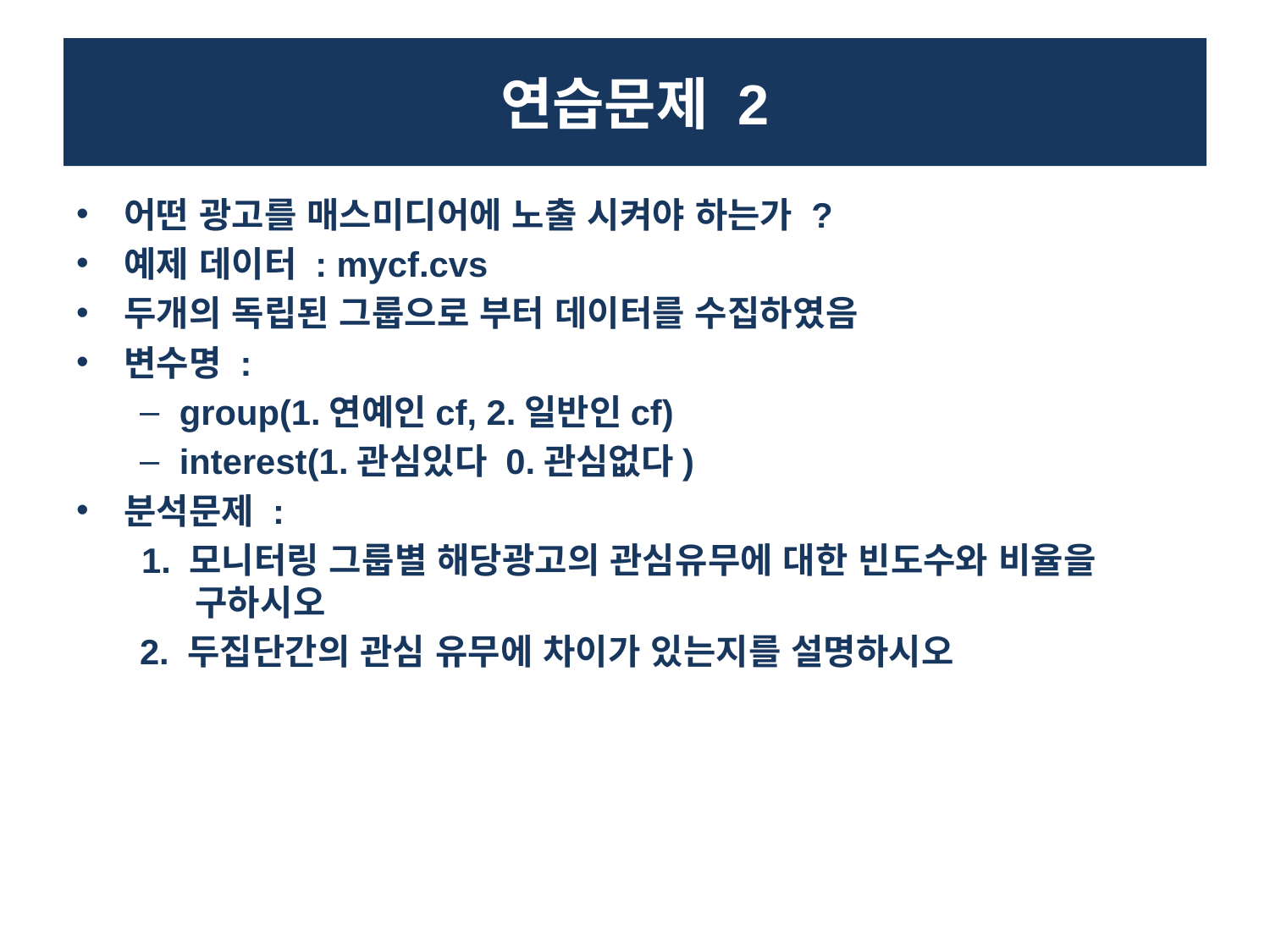

# 연습문제 2
어떤 광고를 매스미디어에 노출 시켜야 하는가 ?
예제 데이터 : mycf.cvs
두개의 독립된 그룹으로 부터 데이터를 수집하였음
변수명 :
group(1.연예인cf, 2.일반인cf)
interest(1.관심있다 0.관심없다)
분석문제 :
 1. 모니터링 그룹별 해당광고의 관심유무에 대한 빈도수와 비율을 구하시오
2. 두집단간의 관심 유무에 차이가 있는지를 설명하시오